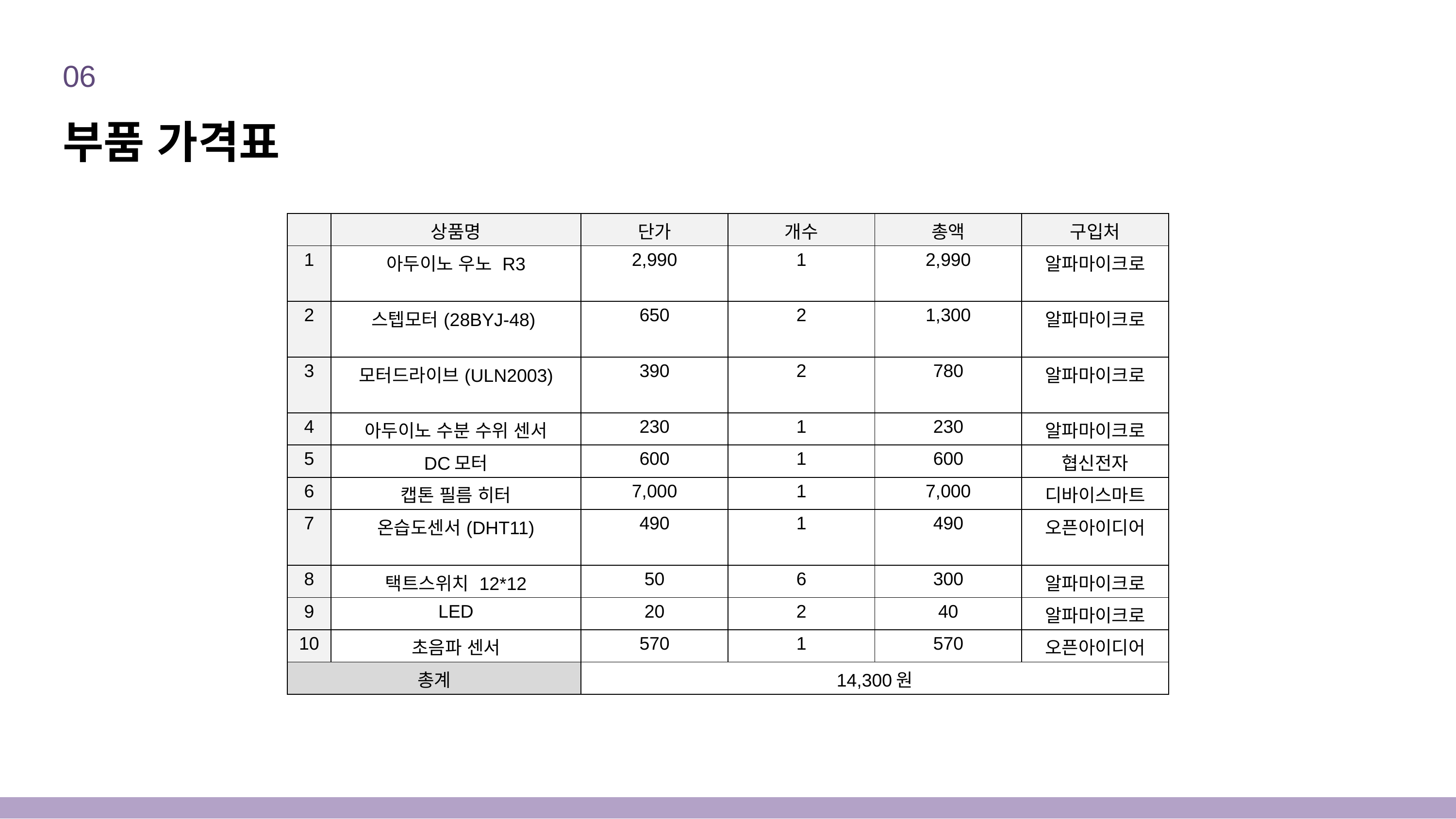

06
부품 가격표
|  | 상품명 | 단가 | 개수 | 총액 | 구입처 |
| --- | --- | --- | --- | --- | --- |
| 1 | 아두이노 우노 R3 | 2,990 | 1 | 2,990 | 알파마이크로 |
| 2 | 스텝모터(28BYJ-48) | 650 | 2 | 1,300 | 알파마이크로 |
| 3 | 모터드라이브(ULN2003) | 390 | 2 | 780 | 알파마이크로 |
| 4 | 아두이노 수분 수위 센서 | 230 | 1 | 230 | 알파마이크로 |
| 5 | DC모터 | 600 | 1 | 600 | 협신전자 |
| 6 | 캡톤 필름 히터 | 7,000 | 1 | 7,000 | 디바이스마트 |
| 7 | 온습도센서(DHT11) | 490 | 1 | 490 | 오픈아이디어 |
| 8 | 택트스위치 12\*12 | 50 | 6 | 300 | 알파마이크로 |
| 9 | LED | 20 | 2 | 40 | 알파마이크로 |
| 10 | 초음파 센서 | 570 | 1 | 570 | 오픈아이디어 |
| 총계 |  | 14,300원 |  |  |  |